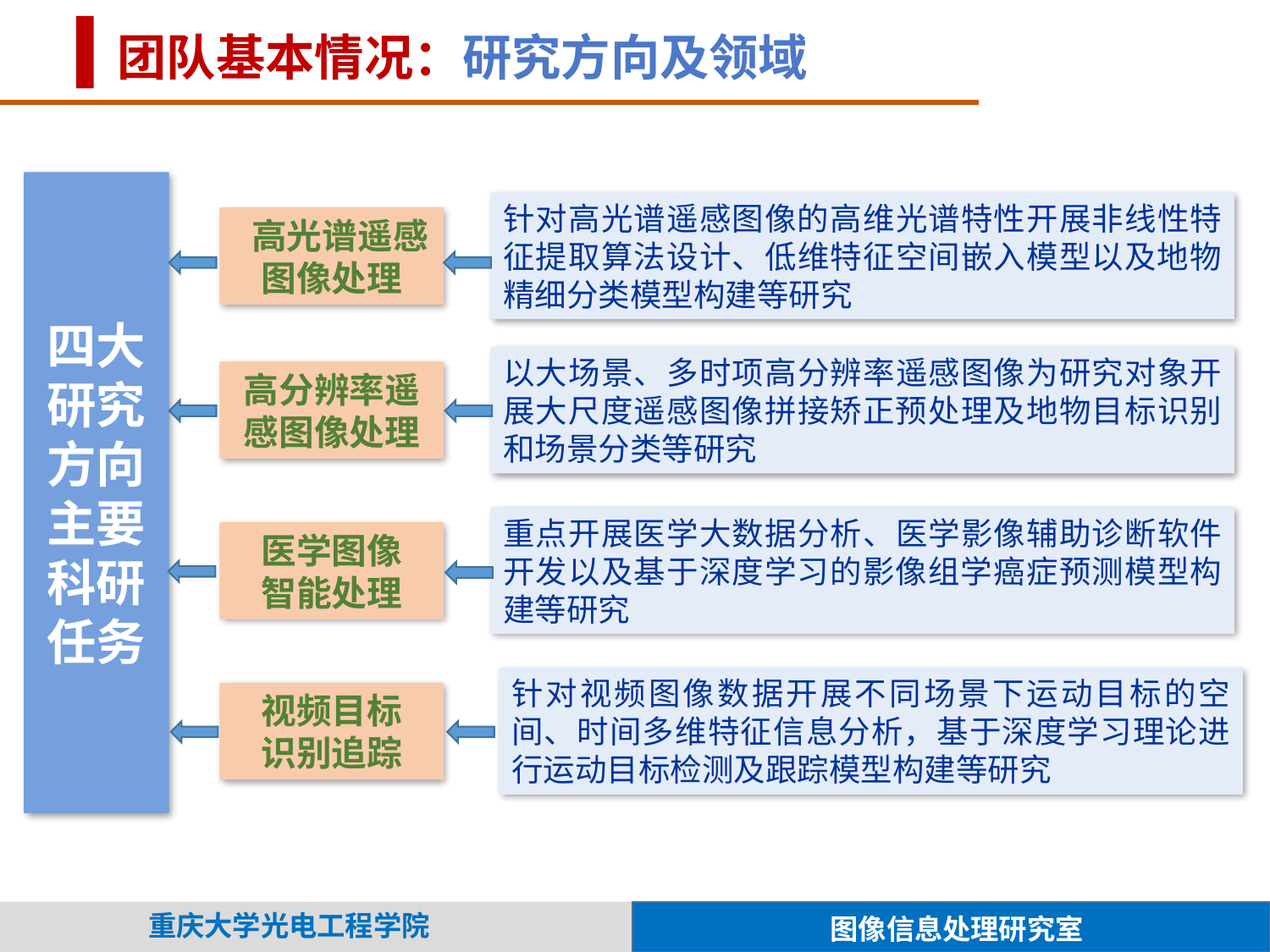

团队基本情况：研究方向及领域
四大研究方向主要科研任务
针对高光谱遥感图像的高维光谱特性开展非线性特征提取算法设计、低维特征空间嵌入模型以及地物精细分类模型构建等研究
 高光谱遥感
图像处理

以大场景、多时项高分辨率遥感图像为研究对象开展大尺度遥感图像拼接矫正预处理及地物目标识别和场景分类等研究
高分辨率遥感图像处理

重点开展医学大数据分析、医学影像辅助诊断软件开发以及基于深度学习的影像组学癌症预测模型构建等研究
医学图像
智能处理

针对视频图像数据开展不同场景下运动目标的空间、时间多维特征信息分析，基于深度学习理论进行运动目标检测及跟踪模型构建等研究
视频目标
识别追踪